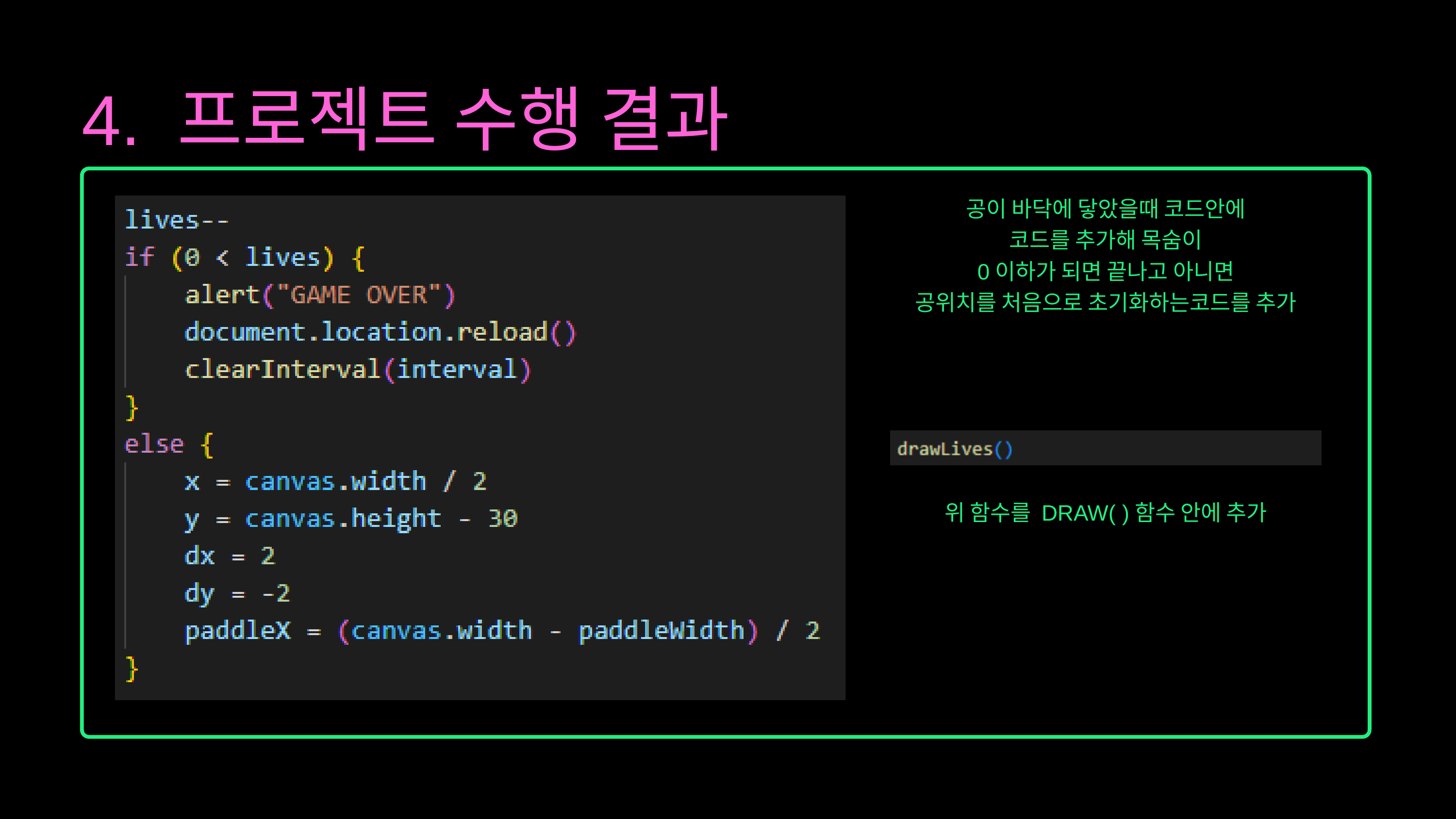

4. 프로젝트 수행 결과

공이 바닥에 닿았을때 코드안에
코드를 추가해 목숨이
0이하가 되면 끝나고 아니면
공위치를 처음으로 초기화하는코드를 추가

위 함수를 DRAW( )함수 안에 추가